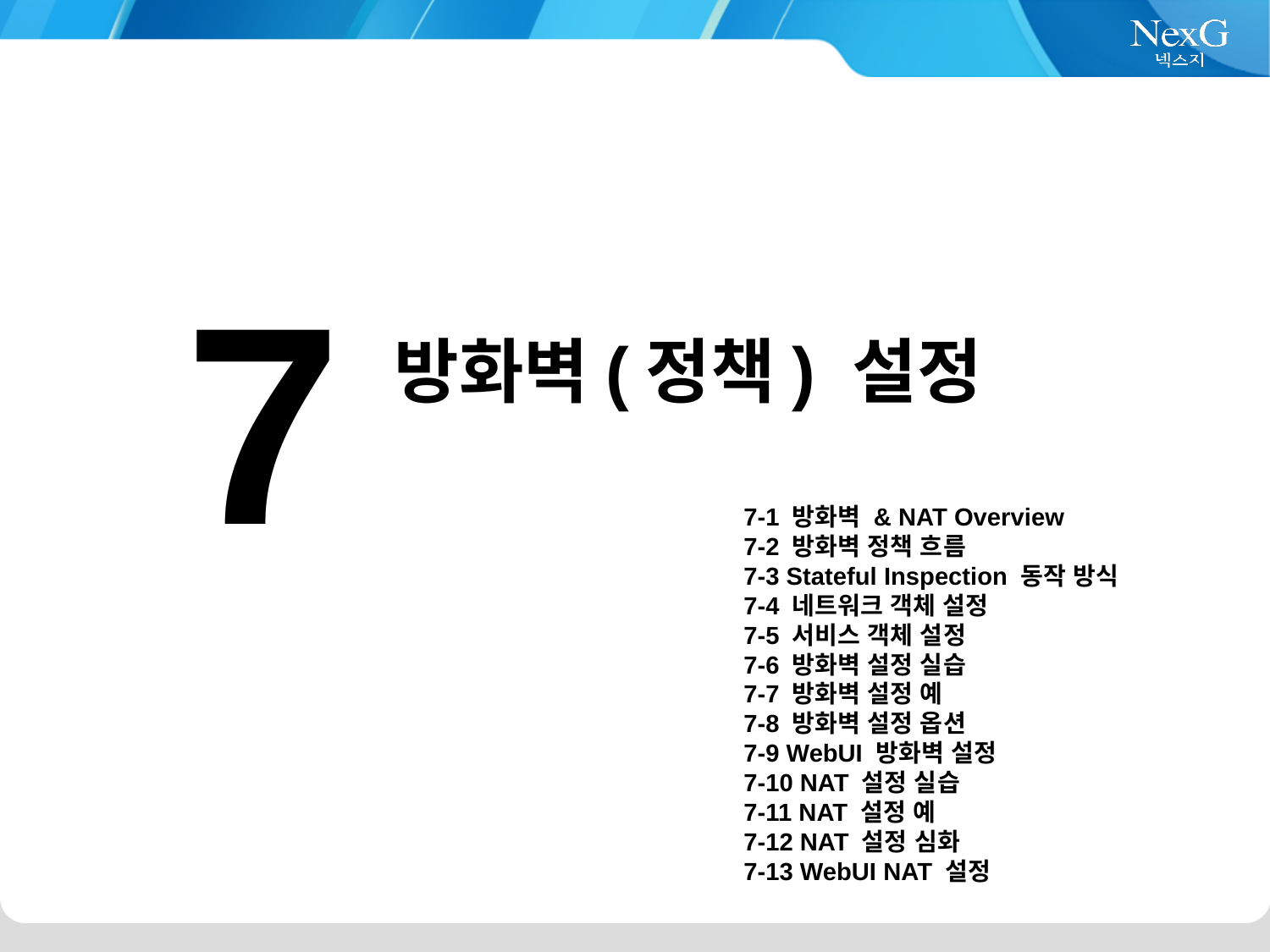

7
방화벽(정책) 설정
7-1 방화벽 & NAT Overview
7-2 방화벽 정책 흐름
7-3 Stateful Inspection 동작 방식
7-4 네트워크 객체 설정
7-5 서비스 객체 설정
7-6 방화벽 설정 실습
7-7 방화벽 설정 예
7-8 방화벽 설정 옵션
7-9 WebUI 방화벽 설정
7-10 NAT 설정 실습
7-11 NAT 설정 예
7-12 NAT 설정 심화
7-13 WebUI NAT 설정